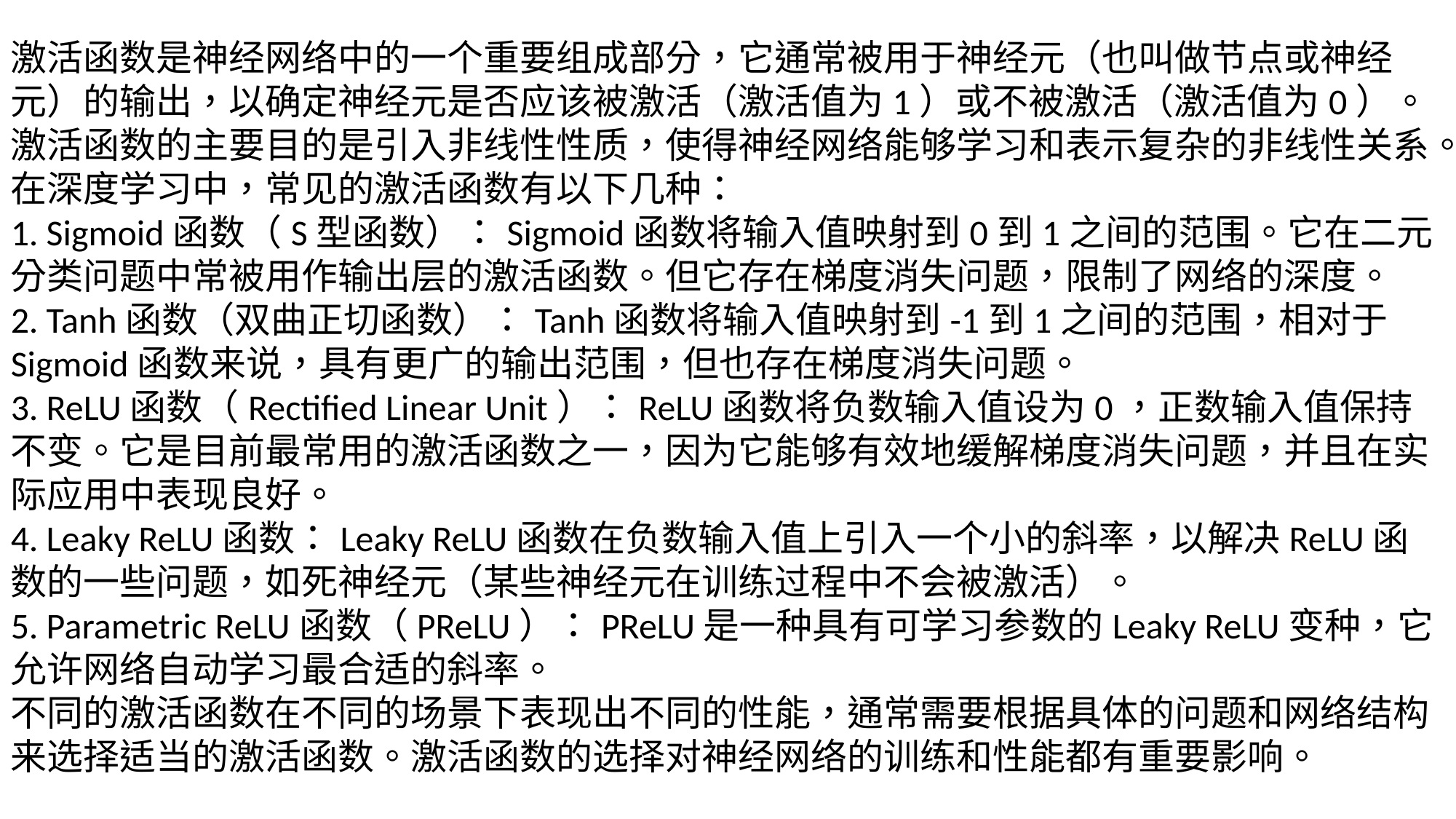

激活函数是神经网络中的一个重要组成部分，它通常被用于神经元（也叫做节点或神经元）的输出，以确定神经元是否应该被激活（激活值为1）或不被激活（激活值为0）。激活函数的主要目的是引入非线性性质，使得神经网络能够学习和表示复杂的非线性关系。
在深度学习中，常见的激活函数有以下几种：
1. Sigmoid函数（S型函数）：Sigmoid函数将输入值映射到0到1之间的范围。它在二元分类问题中常被用作输出层的激活函数。但它存在梯度消失问题，限制了网络的深度。
2. Tanh函数（双曲正切函数）：Tanh函数将输入值映射到-1到1之间的范围，相对于Sigmoid函数来说，具有更广的输出范围，但也存在梯度消失问题。
3. ReLU函数（Rectified Linear Unit）：ReLU函数将负数输入值设为0，正数输入值保持不变。它是目前最常用的激活函数之一，因为它能够有效地缓解梯度消失问题，并且在实际应用中表现良好。
4. Leaky ReLU函数：Leaky ReLU函数在负数输入值上引入一个小的斜率，以解决ReLU函数的一些问题，如死神经元（某些神经元在训练过程中不会被激活）。
5. Parametric ReLU函数（PReLU）：PReLU是一种具有可学习参数的Leaky ReLU变种，它允许网络自动学习最合适的斜率。
不同的激活函数在不同的场景下表现出不同的性能，通常需要根据具体的问题和网络结构来选择适当的激活函数。激活函数的选择对神经网络的训练和性能都有重要影响。